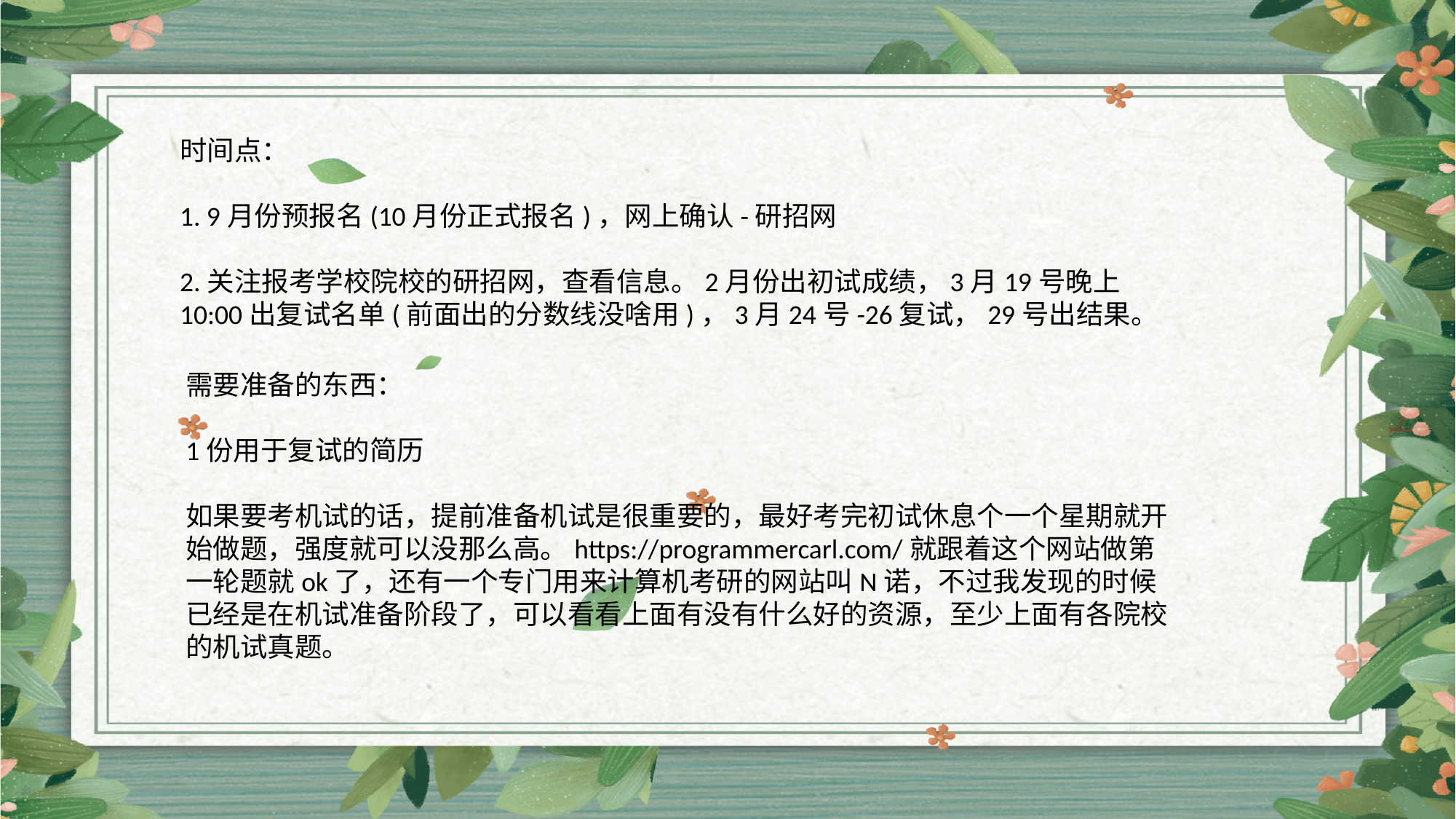

时间点：

1. 9月份预报名(10月份正式报名)，网上确认-研招网

2.关注报考学校院校的研招网，查看信息。2月份出初试成绩，3月19号晚上10:00出复试名单(前面出的分数线没啥用)，3月24号-26复试，29号出结果。
需要准备的东西：

1份用于复试的简历

如果要考机试的话，提前准备机试是很重要的，最好考完初试休息个一个星期就开始做题，强度就可以没那么高。https://programmercarl.com/就跟着这个网站做第一轮题就ok了，还有一个专门用来计算机考研的网站叫N诺，不过我发现的时候已经是在机试准备阶段了，可以看看上面有没有什么好的资源，至少上面有各院校的机试真题。